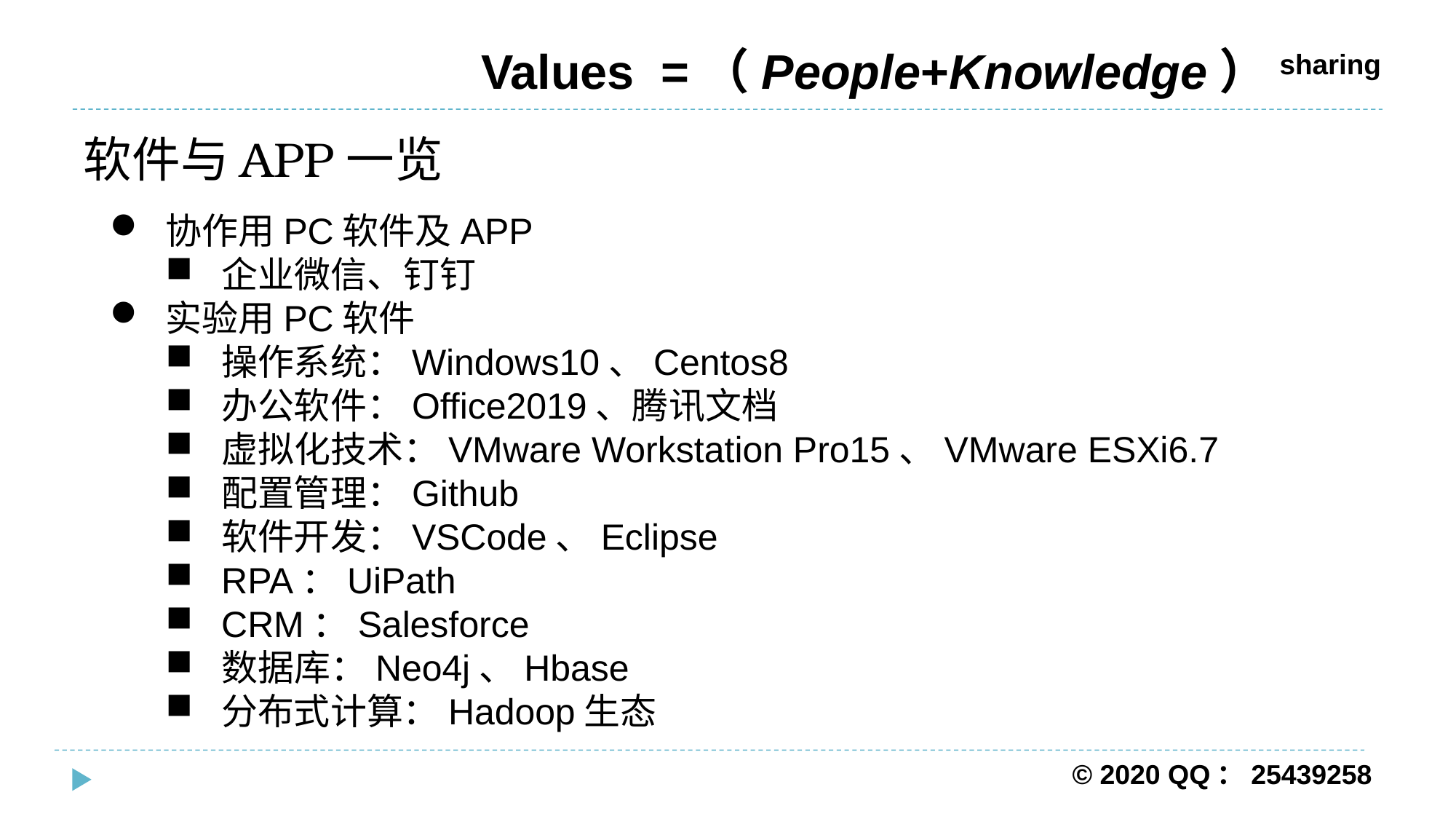

软件与APP一览
协作用PC软件及APP
企业微信、钉钉
实验用PC软件
操作系统：Windows10、Centos8
办公软件：Office2019、腾讯文档
虚拟化技术：VMware Workstation Pro15、VMware ESXi6.7
配置管理：Github
软件开发：VSCode、Eclipse
RPA：UiPath
CRM：Salesforce
数据库：Neo4j、Hbase
分布式计算：Hadoop生态